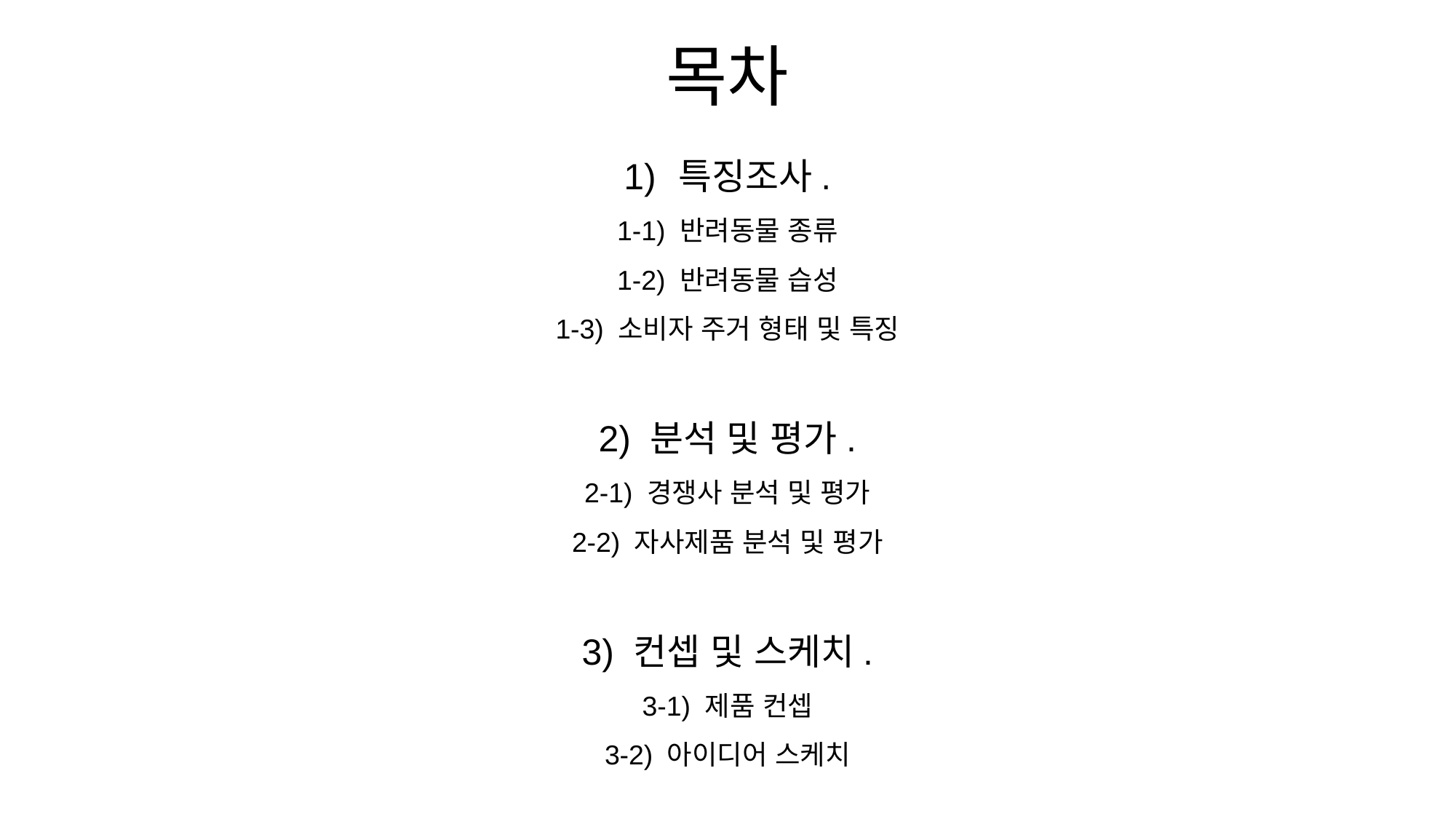

# 목차
특징조사.
1-1) 반려동물 종류
1-2) 반려동물 습성
1-3) 소비자 주거 형태 및 특징

2) 분석 및 평가.
2-1) 경쟁사 분석 및 평가
2-2) 자사제품 분석 및 평가

3) 컨셉 및 스케치.
3-1) 제품 컨셉
3-2) 아이디어 스케치